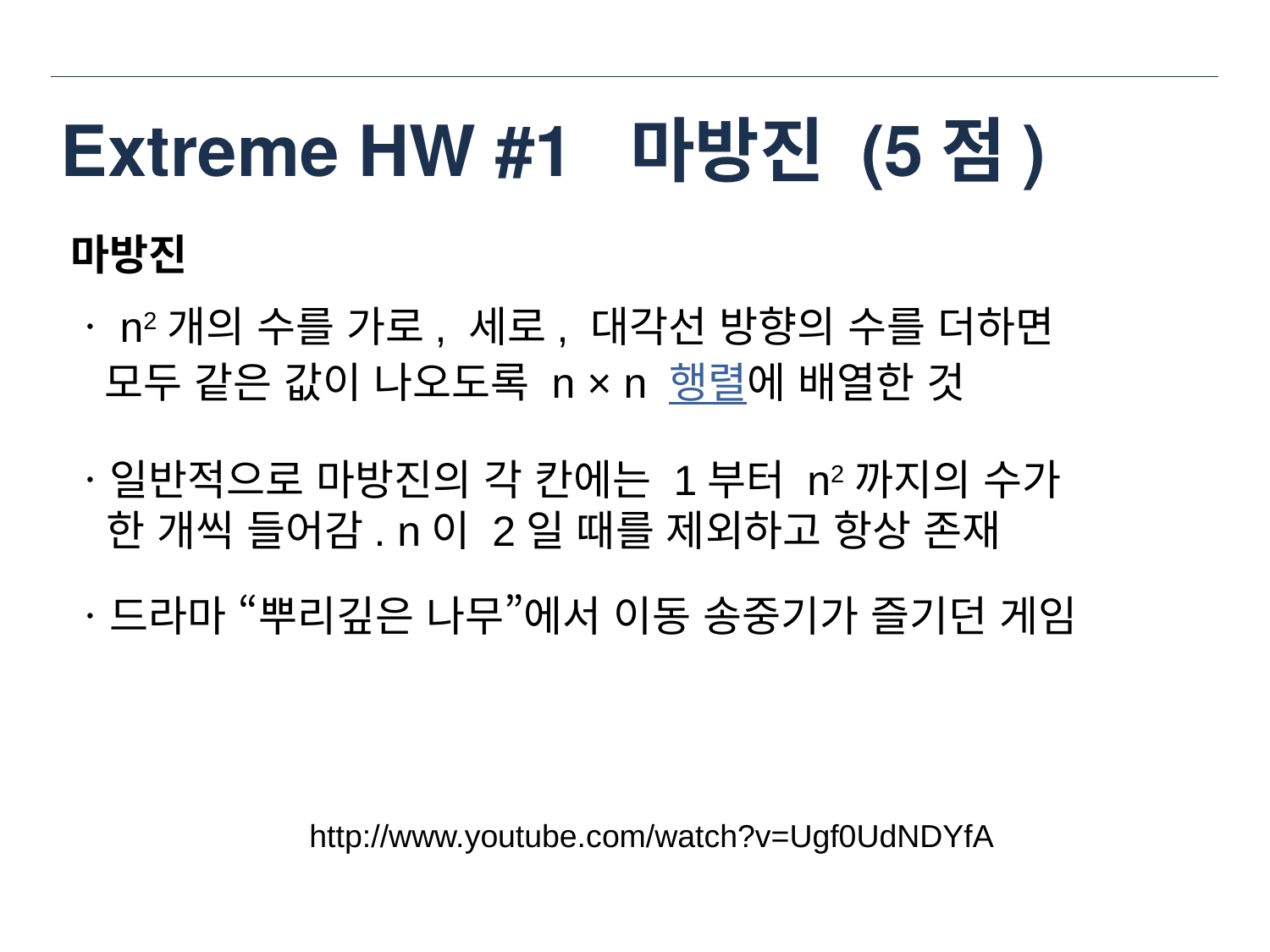

# Extreme HW #1  마방진 (5점)
마방진
ㆍn2개의 수를 가로, 세로, 대각선 방향의 수를 더하면
  모두 같은 값이 나오도록 n × n 행렬에 배열한 것
ㆍ일반적으로 마방진의 각 칸에는 1부터 n2까지의 수가
   한 개씩 들어감. n이 2일 때를 제외하고 항상 존재
ㆍ드라마 “뿌리깊은 나무”에서 이동 송중기가 즐기던 게임
http://www.youtube.com/watch?v=Ugf0UdNDYfA